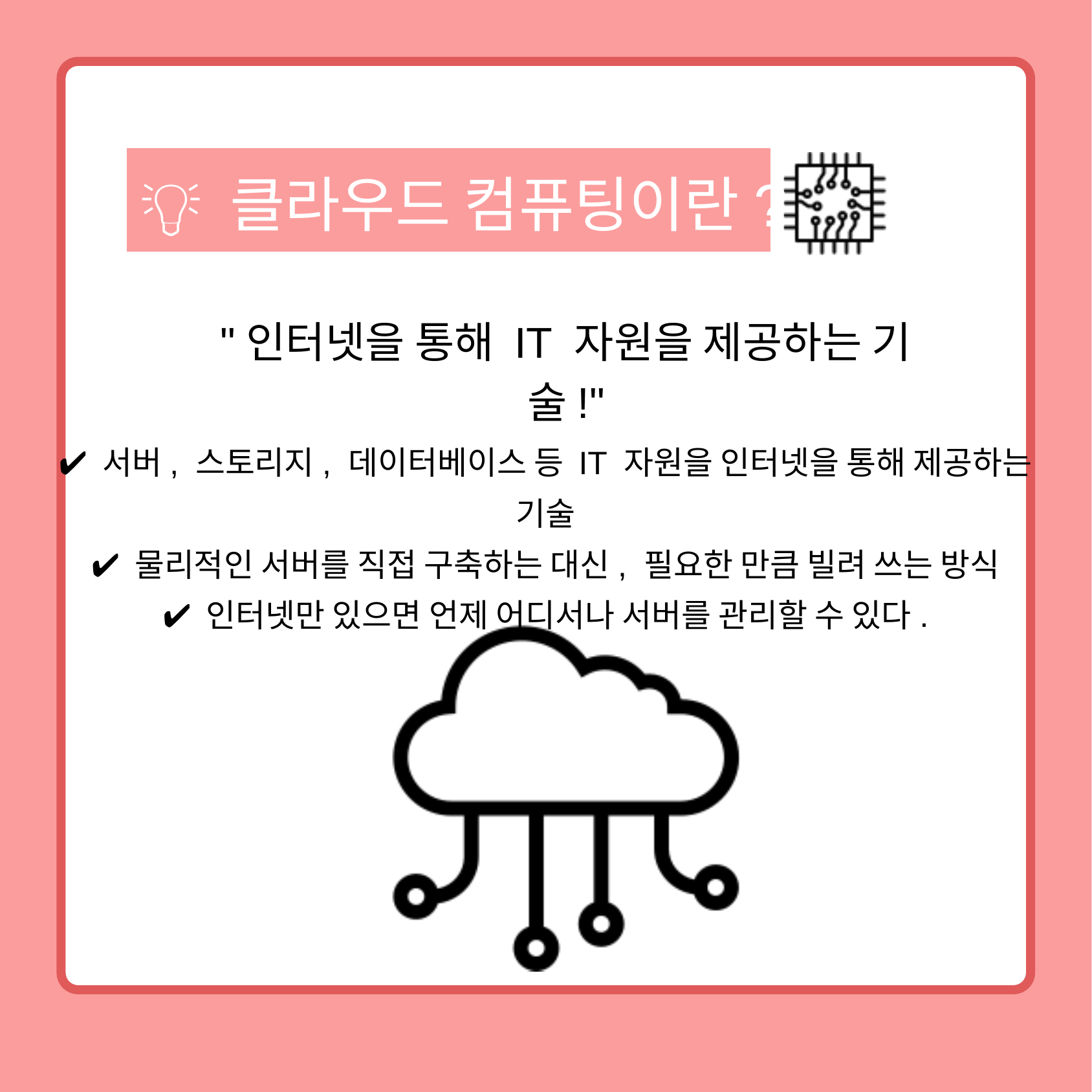

💡 클라우드 컴퓨팅이란?

"인터넷을 통해 IT 자원을 제공하는 기술!"

✔ 서버, 스토리지, 데이터베이스 등 IT 자원을 인터넷을 통해 제공하는 기술
✔ 물리적인 서버를 직접 구축하는 대신, 필요한 만큼 빌려 쓰는 방식
✔ 인터넷만 있으면 언제 어디서나 서버를 관리할 수 있다.

여기는 본문입니다. 사진을 넣으셔도 됩니다 :)
위 소제목 뒤 배경은 소제목의 크기에 맞춰
너비를 조절해주세요! 아래 아이콘은 예시입니다.

IBM Plex Sans KR SemiBold 30pt